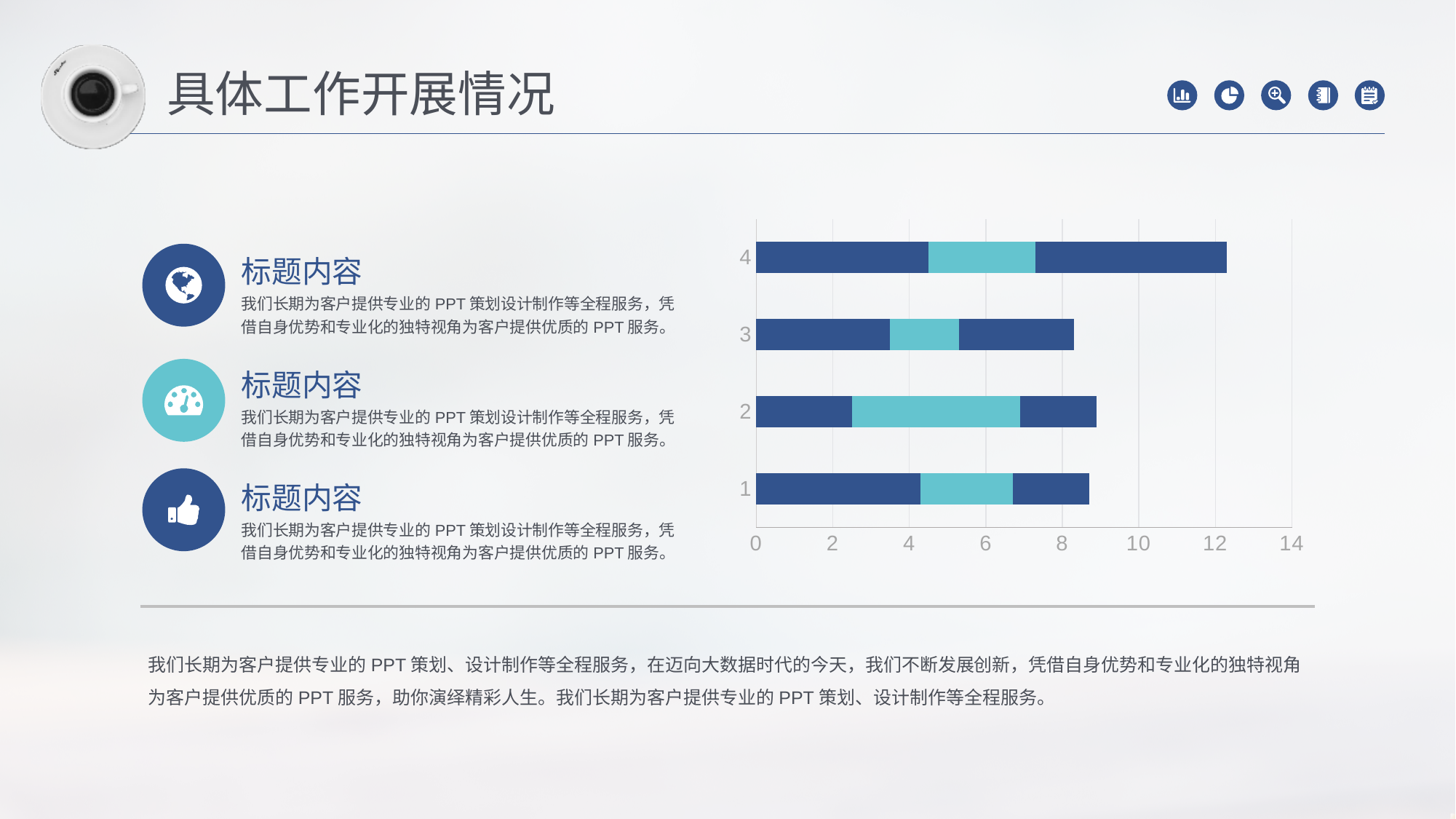

具体工作开展情况

### Chart

| Category |  |  |  |
|---|---|---|---|

标题内容
我们长期为客户提供专业的PPT策划设计制作等全程服务，凭借自身优势和专业化的独特视角为客户提供优质的PPT服务。

标题内容
我们长期为客户提供专业的PPT策划设计制作等全程服务，凭借自身优势和专业化的独特视角为客户提供优质的PPT服务。

标题内容
我们长期为客户提供专业的PPT策划设计制作等全程服务，凭借自身优势和专业化的独特视角为客户提供优质的PPT服务。
我们长期为客户提供专业的PPT策划、设计制作等全程服务，在迈向大数据时代的今天，我们不断发展创新，凭借自身优势和专业化的独特视角为客户提供优质的PPT服务，助你演绎精彩人生。我们长期为客户提供专业的PPT策划、设计制作等全程服务。